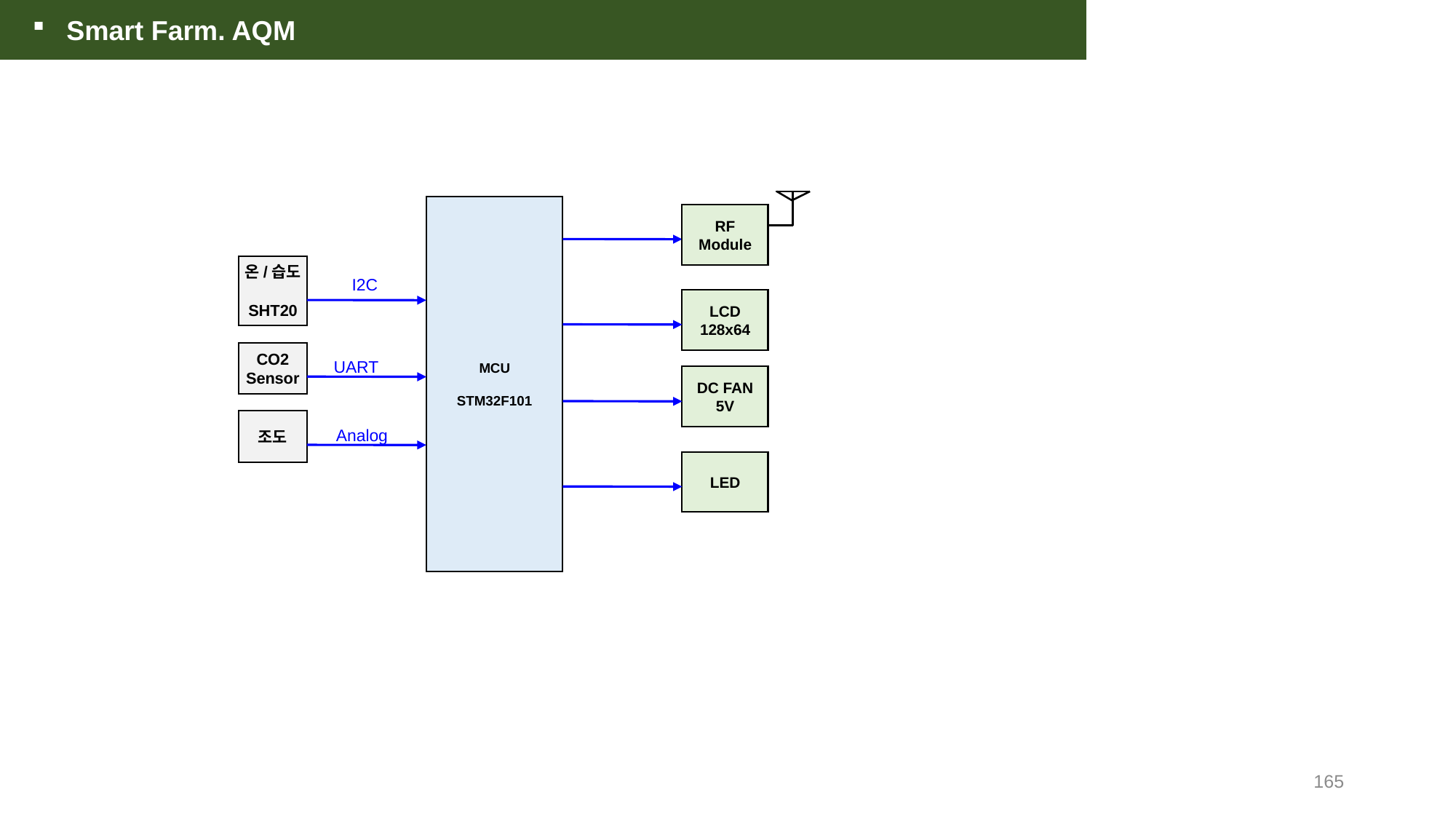

Smart Farm. AQM
MCU

STM32F101
RF
Module
온/습도

SHT20
I2C
LCD
128x64
CO2
Sensor
UART
DC FAN
5V
조도
Analog
LED
165